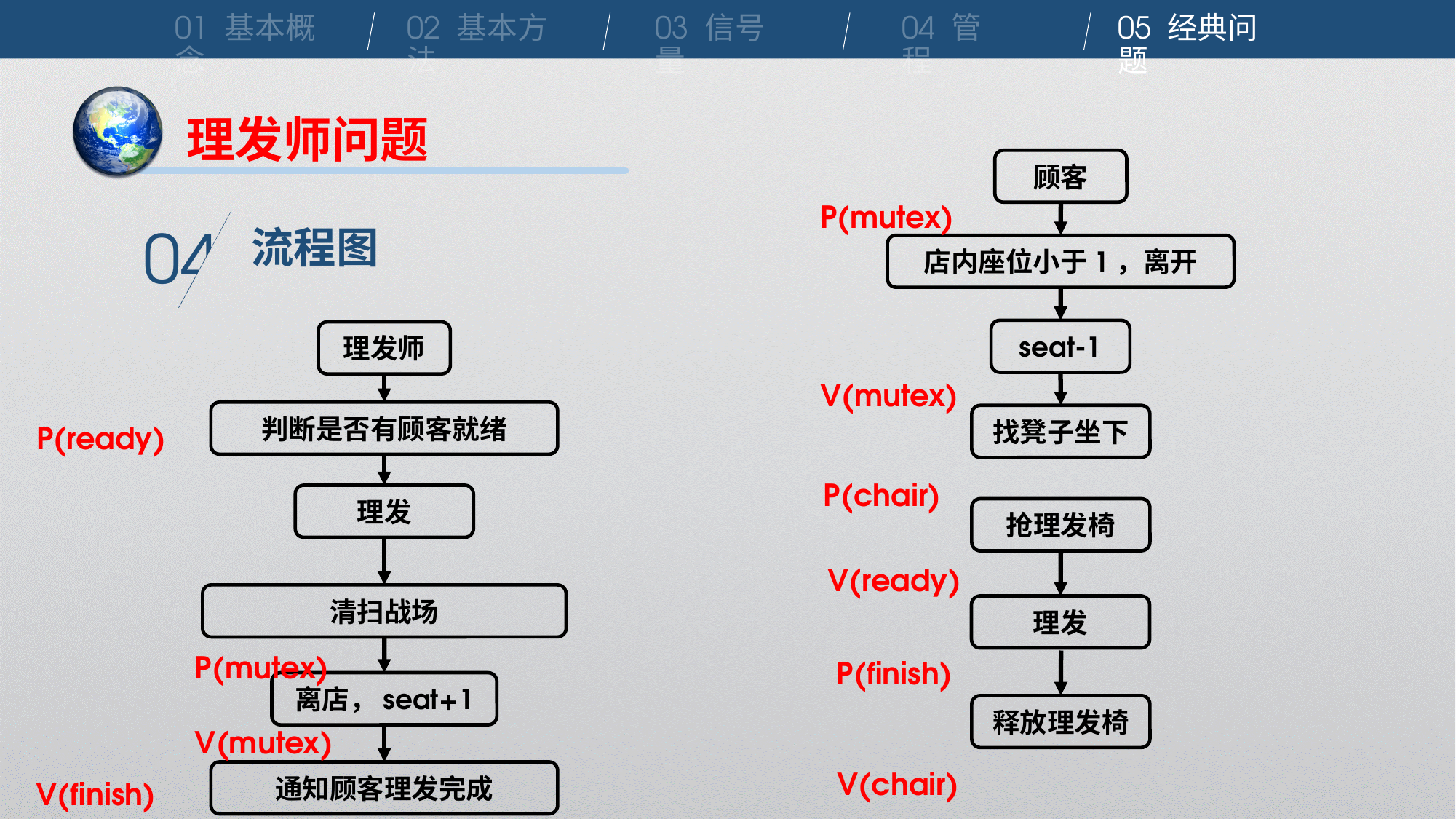

01 基本概念
02 基本方法
03 信号量
04 管程
05 经典问题
理发师问题
顾客
P(mutex)
流程图

04
店内座位小于1，离开
seat-1
理发师
V(mutex)
P(ready)
判断是否有顾客就绪
找凳子坐下
P(chair)
理发
抢理发椅
V(ready)
清扫战场
理发
P(mutex)
P(finish)
离店，seat+1
释放理发椅
V(mutex)
V(chair)
V(finish)
通知顾客理发完成